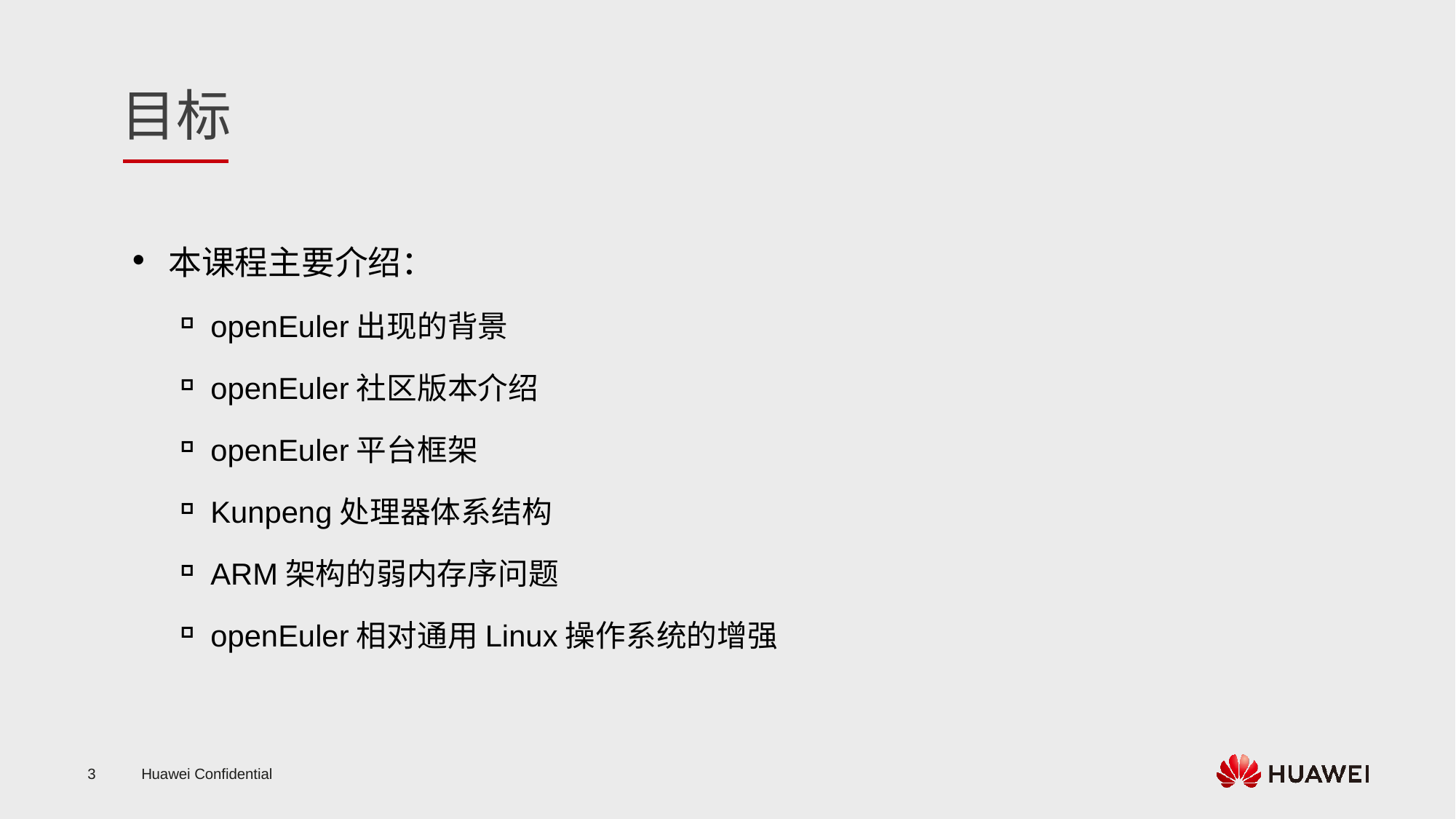

本课程主要介绍：
openEuler出现的背景
openEuler社区版本介绍
openEuler平台框架
Kunpeng处理器体系结构
ARM架构的弱内存序问题
openEuler相对通用Linux操作系统的增强